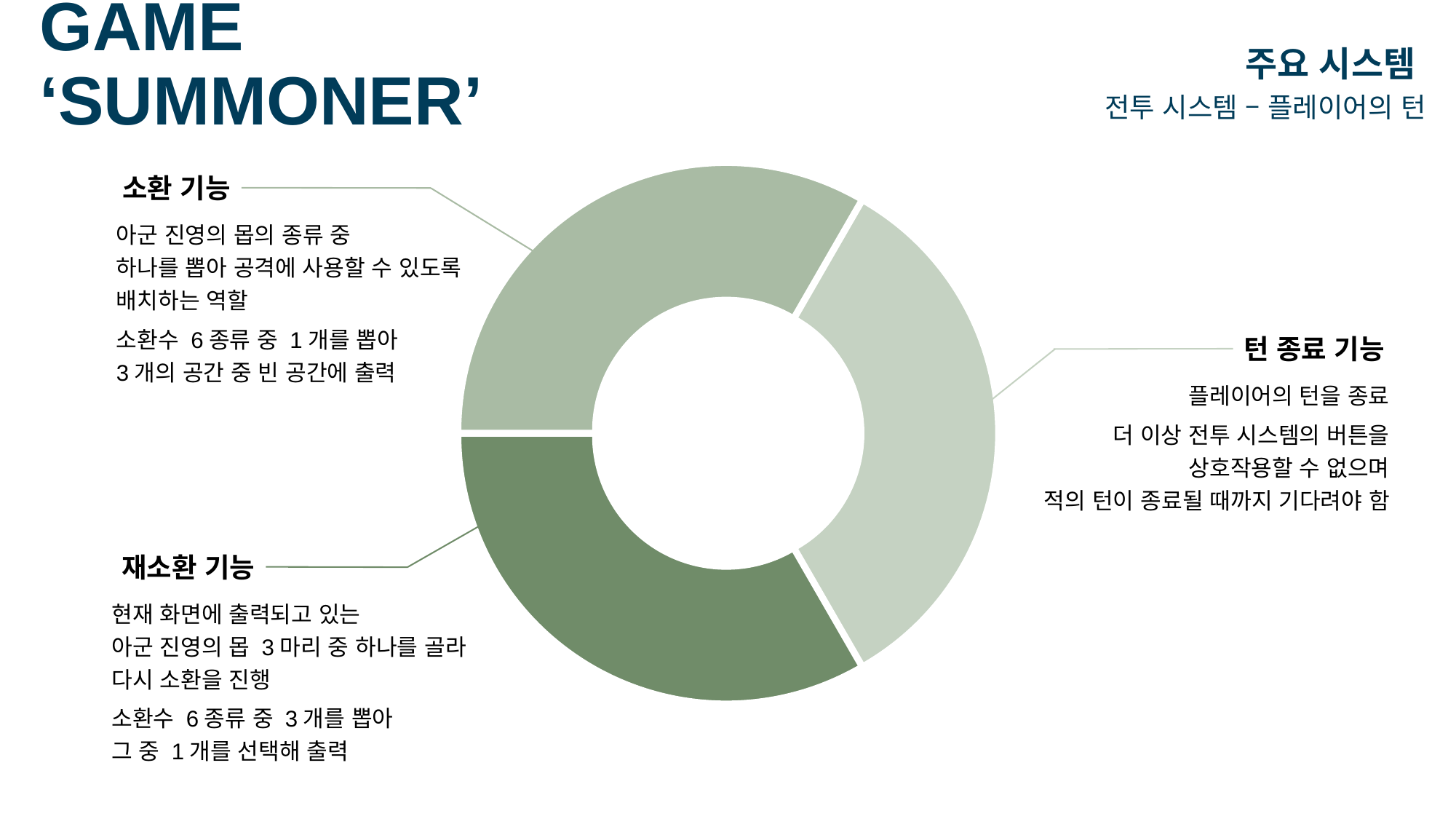

# GAME ‘SUMMONER’
주요 시스템
전투 시스템 – 플레이어의 턴

### Chart

| Category | 판매 |
|---|---|
|  | 0.3 |
|  | 0.3 |
|  | 0.3 |
소환 기능
아군 진영의 몹의 종류 중
하나를 뽑아 공격에 사용할 수 있도록
배치하는 역할

소환수 6종류 중 1개를 뽑아
3개의 공간 중 빈 공간에 출력
턴 종료 기능
플레이어의 턴을 종료

더 이상 전투 시스템의 버튼을
상호작용할 수 없으며
적의 턴이 종료될 때까지 기다려야 함
재소환 기능
현재 화면에 출력되고 있는
아군 진영의 몹 3마리 중 하나를 골라
다시 소환을 진행

소환수 6종류 중 3개를 뽑아
그 중 1개를 선택해 출력